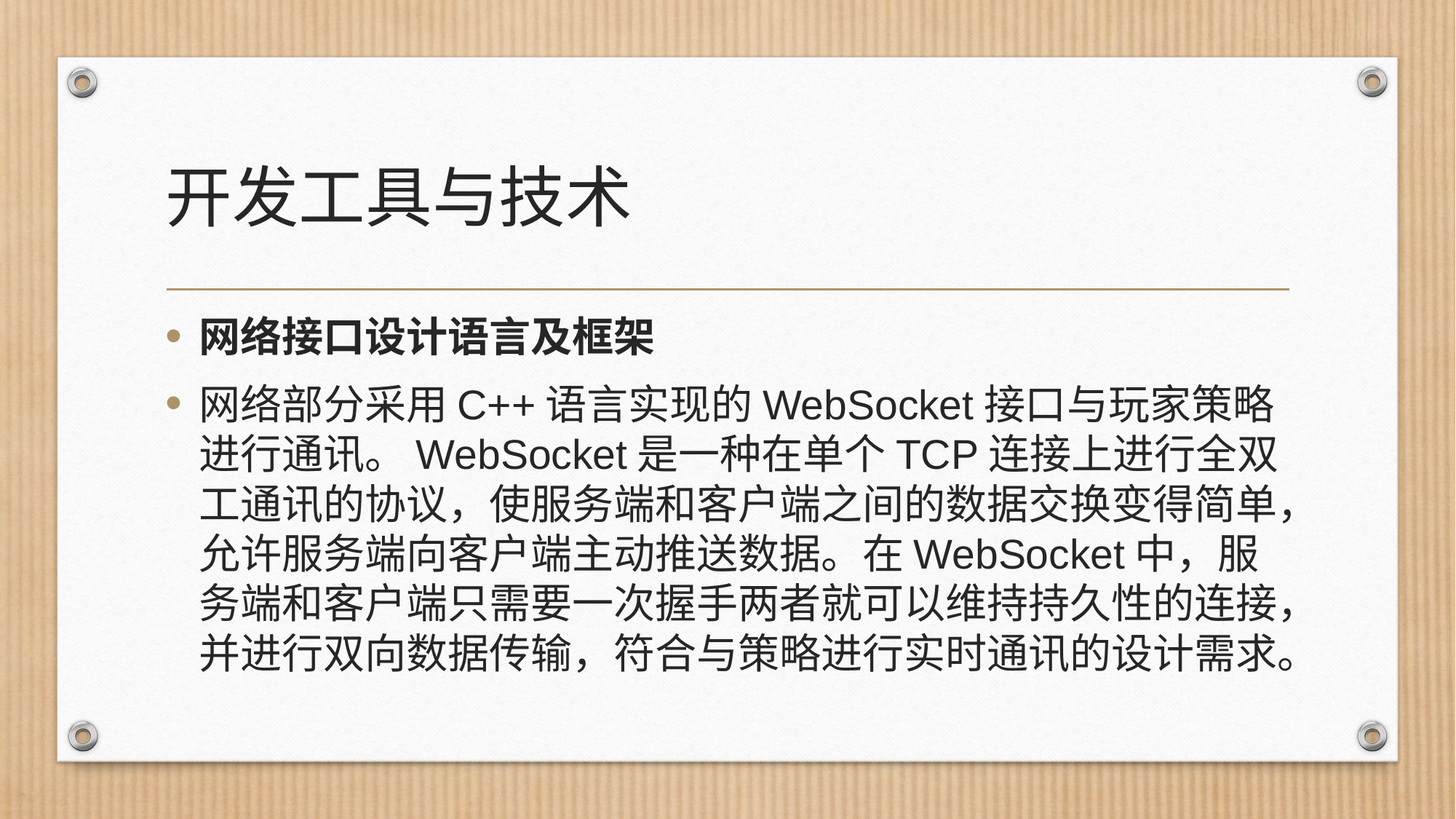

# 开发工具与技术
网络接口设计语言及框架
网络部分采用C++语言实现的WebSocket接口与玩家策略进行通讯。WebSocket是一种在单个TCP连接上进行全双工通讯的协议，使服务端和客户端之间的数据交换变得简单，允许服务端向客户端主动推送数据。在WebSocket中，服务端和客户端只需要一次握手两者就可以维持持久性的连接，并进行双向数据传输，符合与策略进行实时通讯的设计需求。